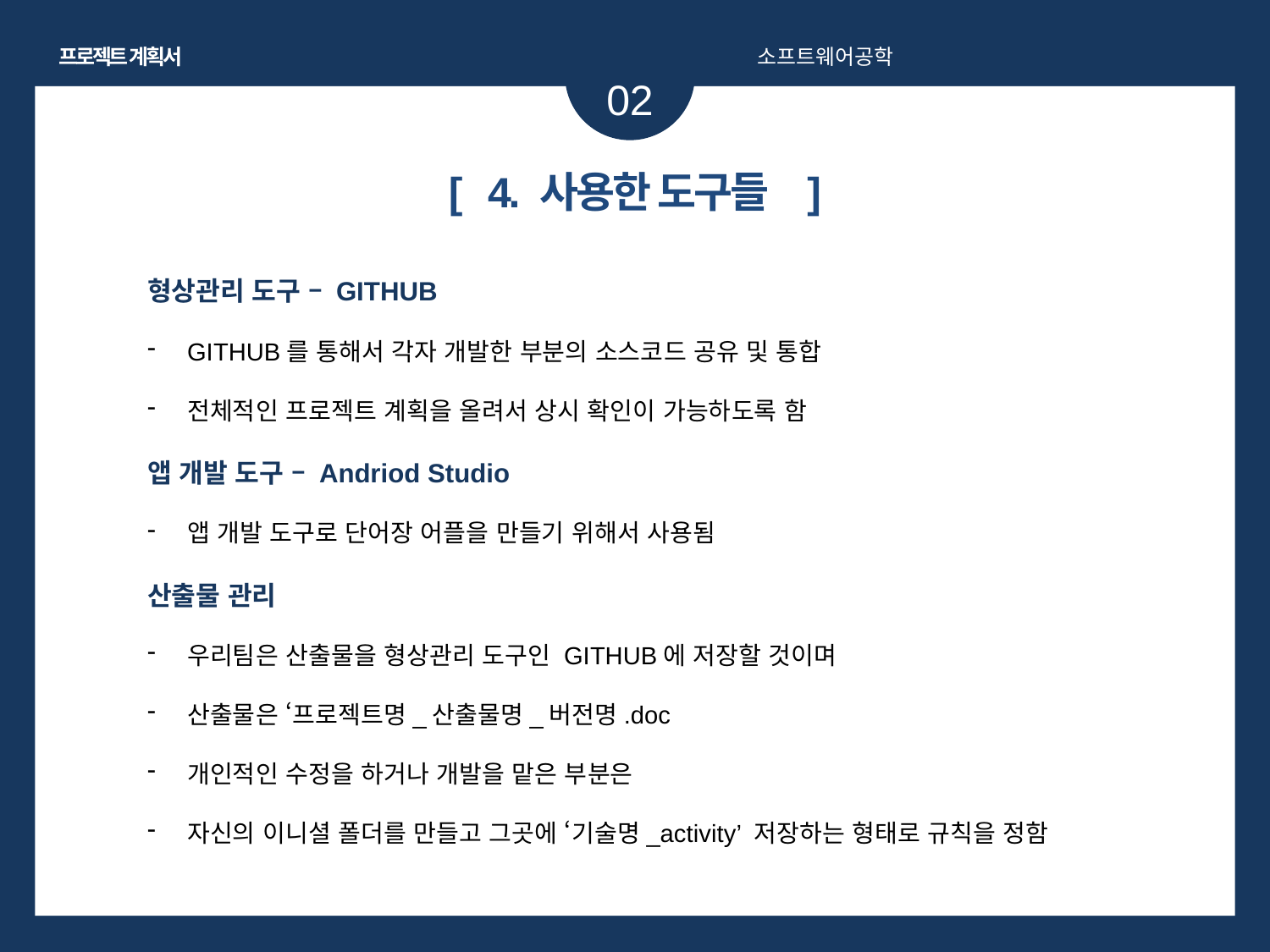

프로젝트 계획서
소프트웨어공학
02

[   4. 사용한 도구들   ]
형상관리 도구 – GITHUB
GITHUB를 통해서 각자 개발한 부분의 소스코드 공유 및 통합
전체적인 프로젝트 계획을 올려서 상시 확인이 가능하도록 함
앱 개발 도구 – Andriod Studio
앱 개발 도구로 단어장 어플을 만들기 위해서 사용됨
산출물 관리
우리팀은 산출물을 형상관리 도구인 GITHUB에 저장할 것이며
산출물은 ‘프로젝트명_산출물명_버전명.doc
개인적인 수정을 하거나 개발을 맡은 부분은
자신의 이니셜 폴더를 만들고 그곳에 ‘기술명_activity’ 저장하는 형태로 규칙을 정함